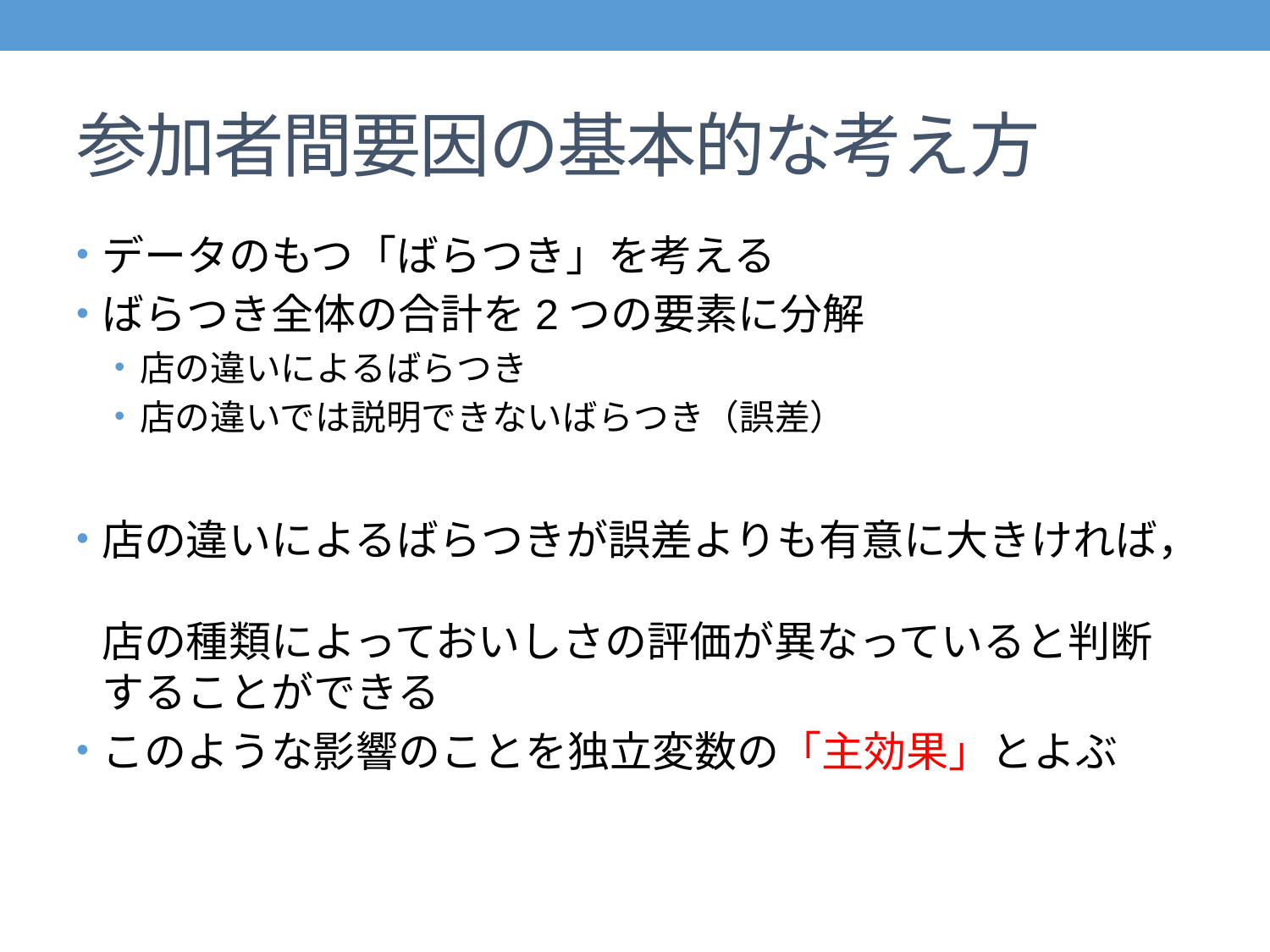

# 参加者間要因の基本的な考え方
データのもつ「ばらつき」を考える
ばらつき全体の合計を2つの要素に分解
店の違いによるばらつき
店の違いでは説明できないばらつき（誤差）

店の違いによるばらつきが誤差よりも有意に大きければ，
店の種類によっておいしさの評価が異なっていると判断することができる
このような影響のことを独立変数の「主効果」とよぶ